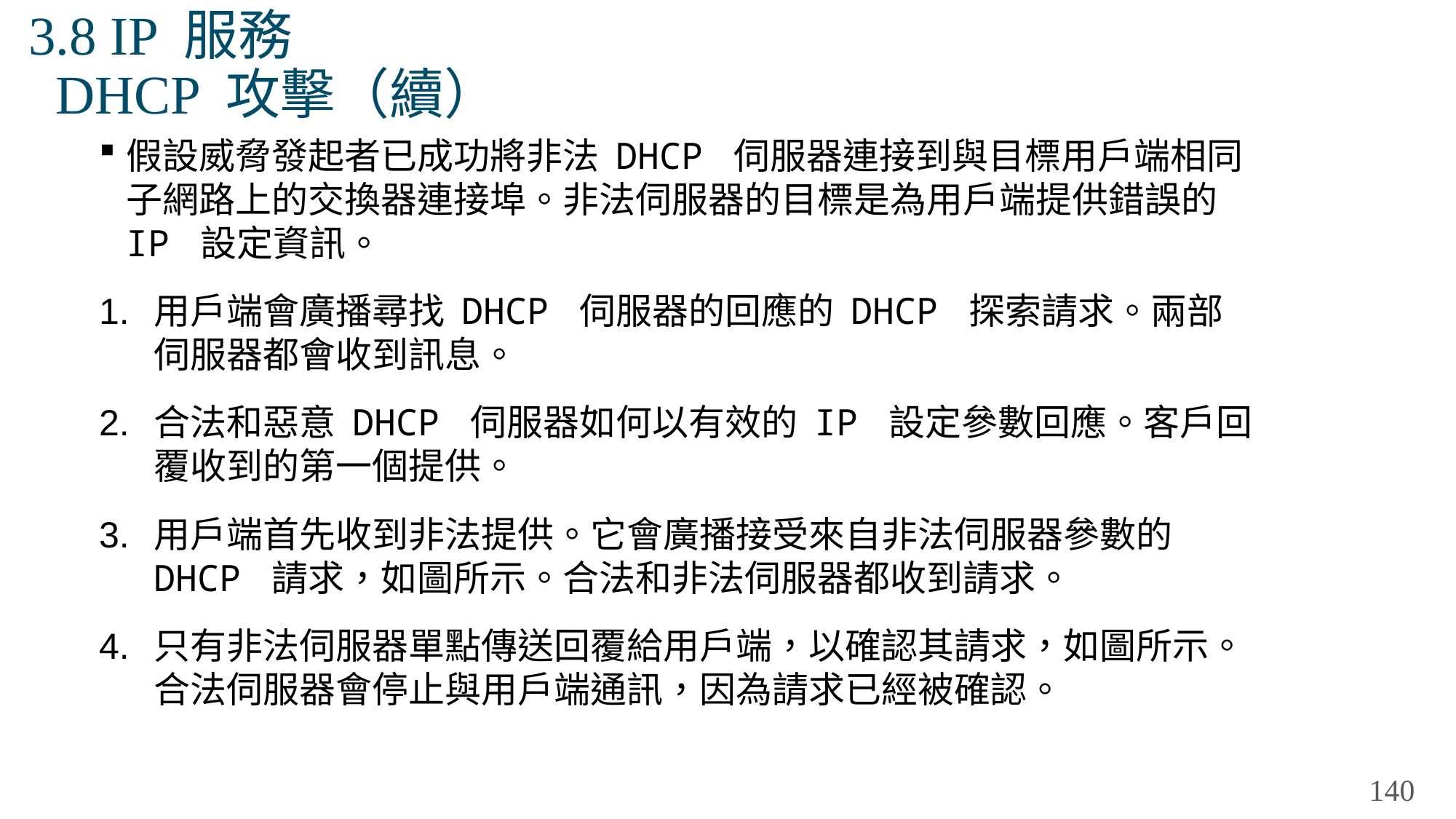

# 3.8 IP 服務 DHCP 攻擊（續）
假設威脅發起者已成功將非法 DHCP 伺服器連接到與目標用戶端相同子網路上的交換器連接埠。非法伺服器的目標是為用戶端提供錯誤的 IP 設定資訊。
用戶端會廣播尋找 DHCP 伺服器的回應的 DHCP 探索請求。兩部伺服器都會收到訊息。
合法和惡意 DHCP 伺服器如何以有效的 IP 設定參數回應。客戶回覆收到的第一個提供。
用戶端首先收到非法提供。它會廣播接受來自非法伺服器參數的 DHCP 請求，如圖所示。合法和非法伺服器都收到請求。
只有非法伺服器單點傳送回覆給用戶端，以確認其請求，如圖所示。合法伺服器會停止與用戶端通訊，因為請求已經被確認。
140